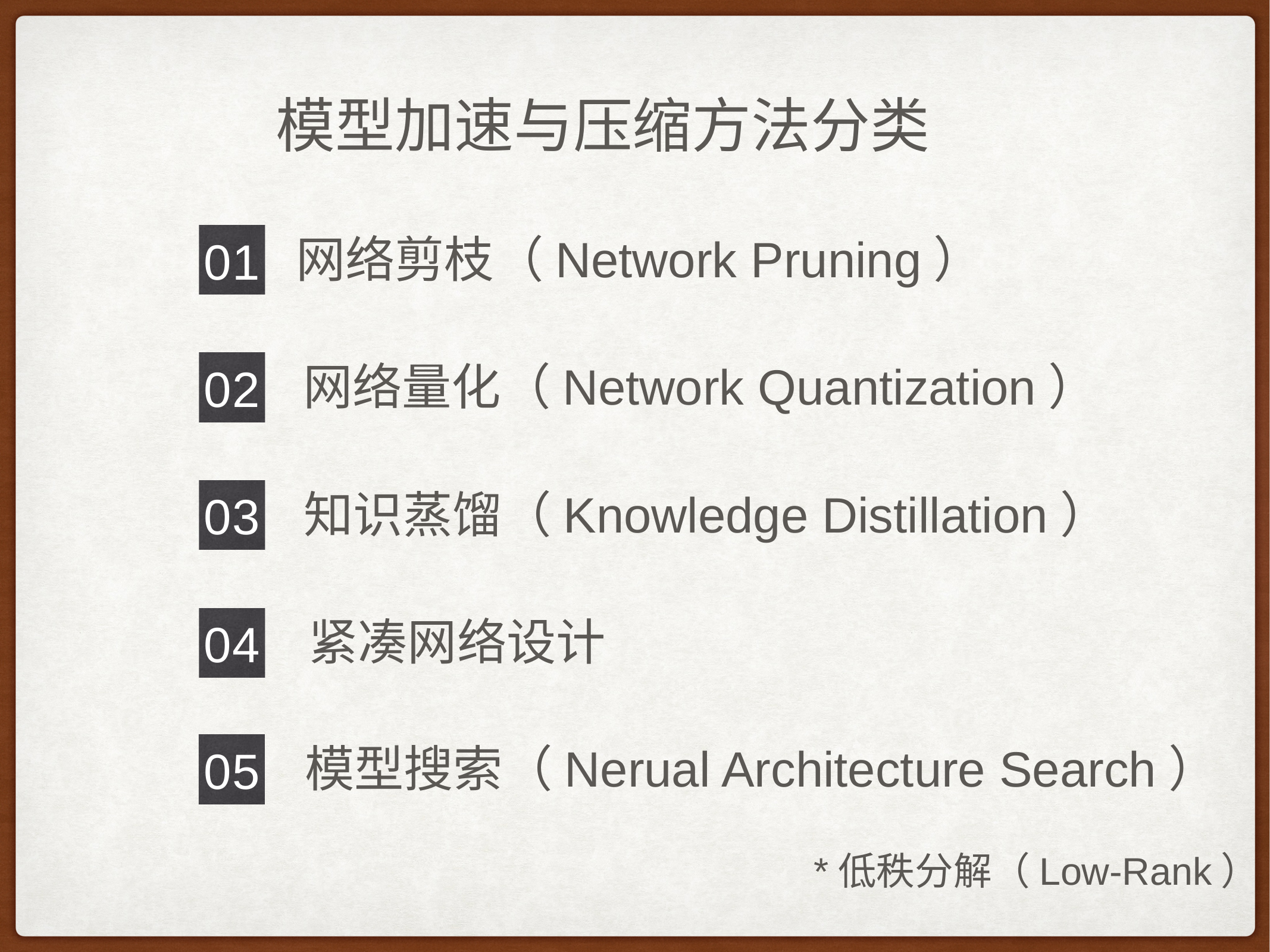

模型加速与压缩方法分类
网络剪枝（Network Pruning）
01
网络量化（Network Quantization）
02
知识蒸馏（Knowledge Distillation）
03
紧凑网络设计
04
模型搜索（Nerual Architecture Search）
05
*低秩分解（Low-Rank）